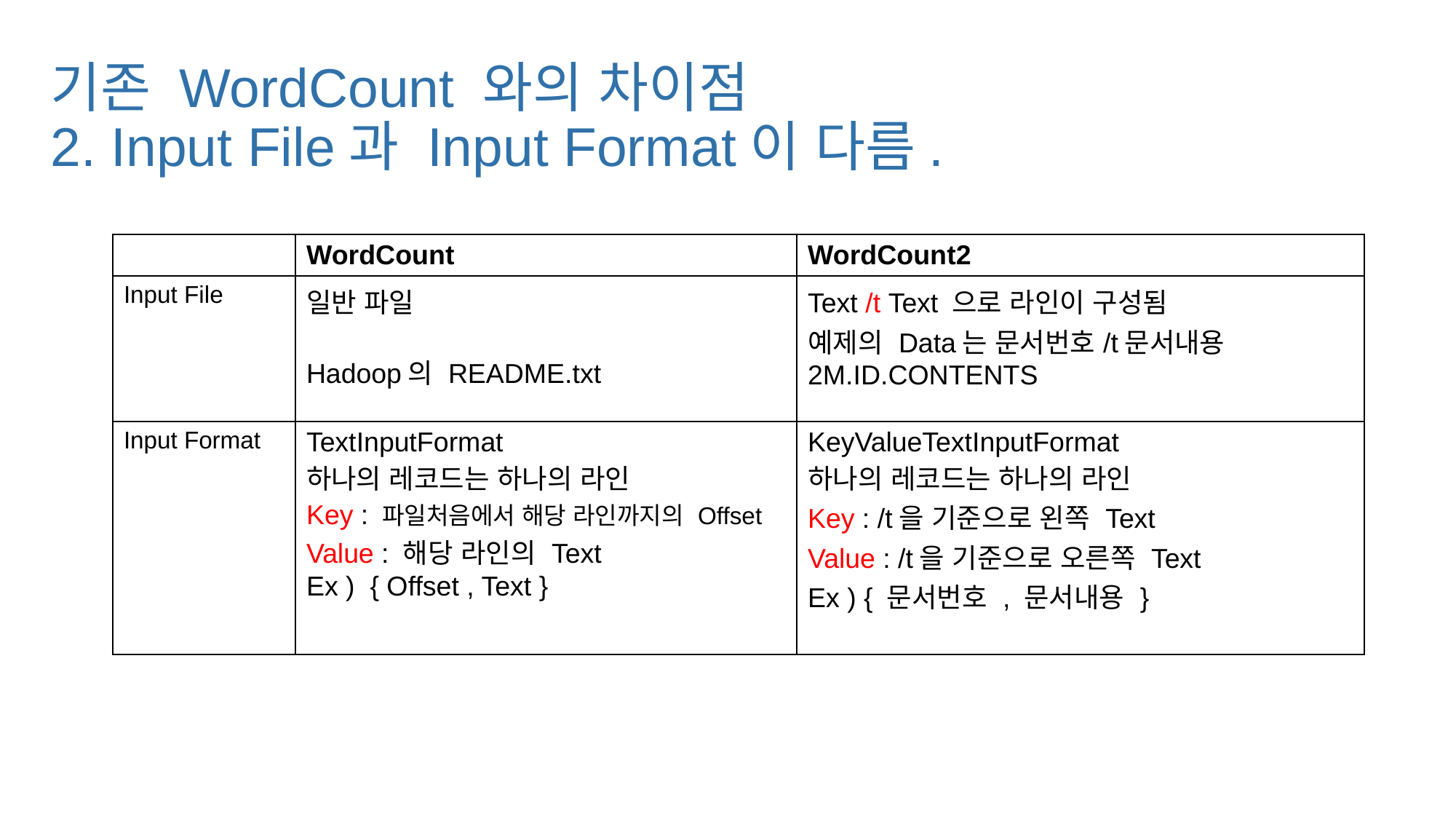

# 기존 WordCount 와의 차이점 2. Input File과 Input Format이 다름.
|  | WordCount | WordCount2 |
| --- | --- | --- |
| Input File | 일반 파일 Hadoop의 README.txt | Text /t Text 으로 라인이 구성됨 예제의 Data는 문서번호/t문서내용 2M.ID.CONTENTS |
| Input Format | TextInputFormat 하나의 레코드는 하나의 라인 Key : 파일처음에서 해당 라인까지의 Offset Value : 해당 라인의 Text Ex ) { Offset , Text } | KeyValueTextInputFormat 하나의 레코드는 하나의 라인 Key : /t을 기준으로 왼쪽 Text Value : /t을 기준으로 오른쪽 Text Ex ) { 문서번호 , 문서내용 } |